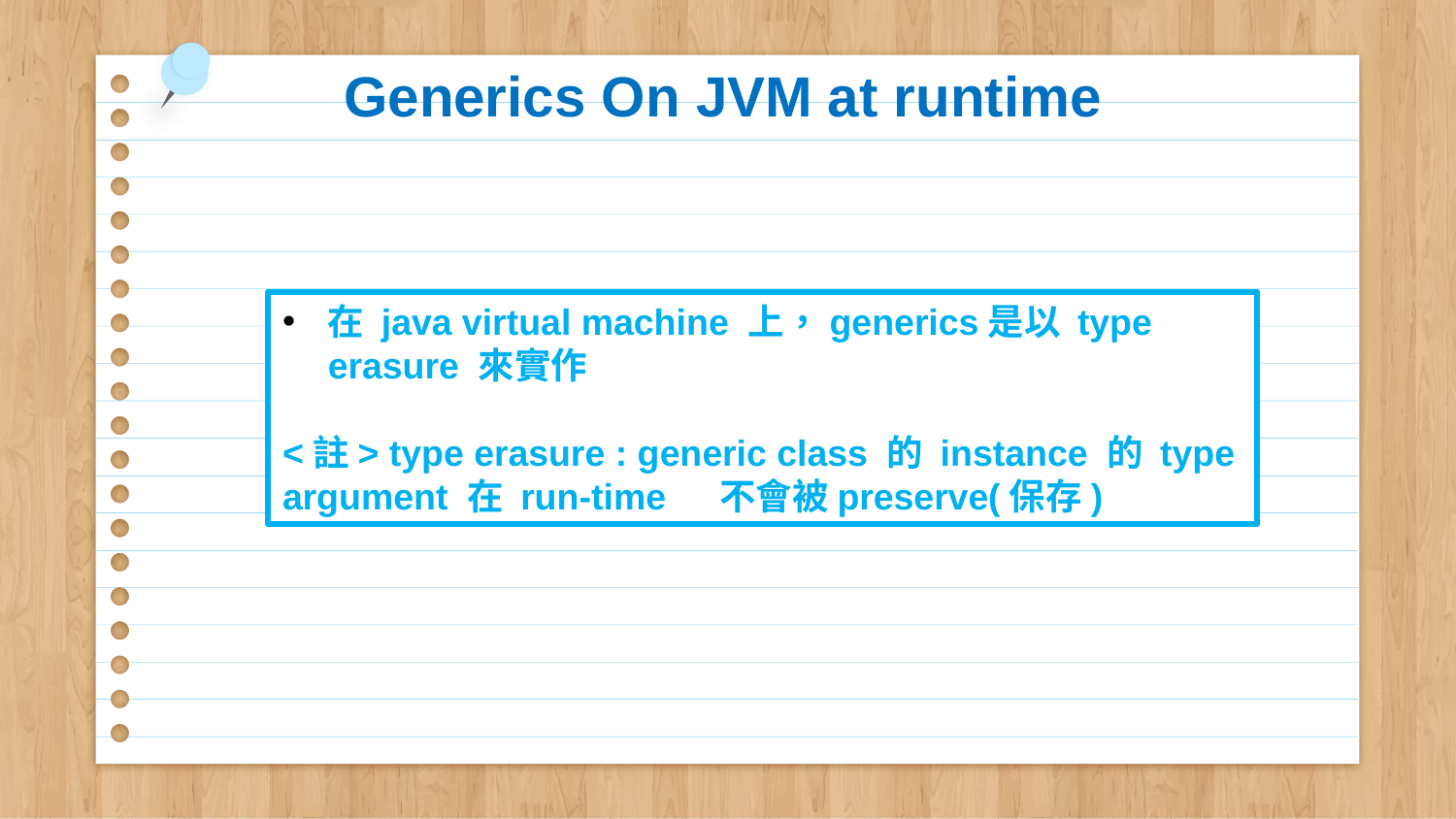

# Generics On JVM at runtime
在 java virtual machine 上，generics是以 type erasure 來實作

<註> type erasure : generic class 的 instance 的 type argument 在 run-time 	不會被preserve(保存)